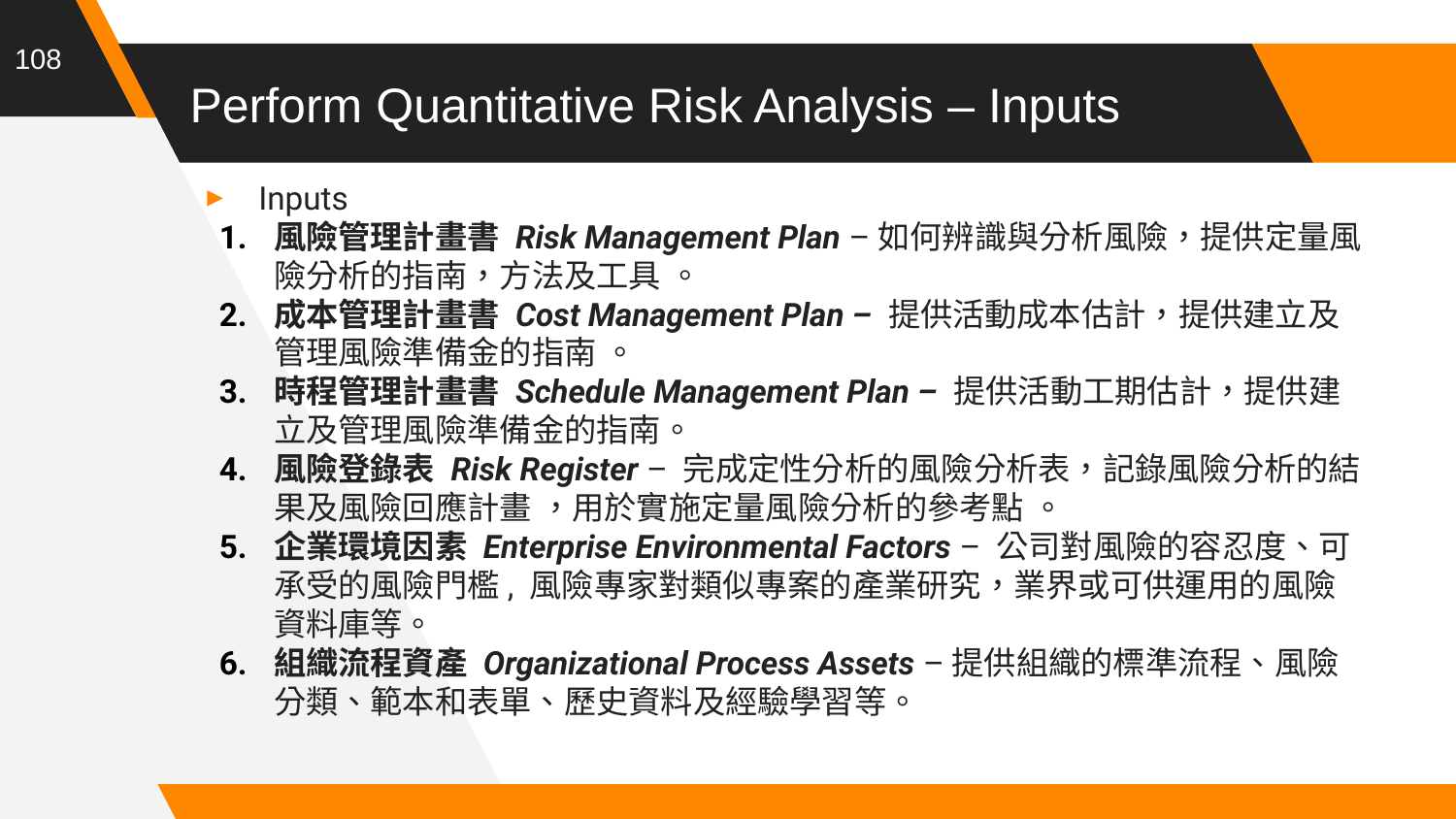

108
# Perform Quantitative Risk Analysis – Inputs
Inputs
風險管理計畫書 Risk Management Plan –如何辨識與分析風險，提供定量風險分析的指南，方法及工具 。
成本管理計畫書 Cost Management Plan – 提供活動成本估計，提供建立及管理風險準備金的指南 。
時程管理計畫書 Schedule Management Plan – 提供活動工期估計，提供建立及管理風險準備金的指南。
風險登錄表 Risk Register – 完成定性分析的風險分析表，記錄風險分析的結果及風險回應計畫 ，用於實施定量風險分析的參考點 。
企業環境因素 Enterprise Environmental Factors – 公司對風險的容忍度、可承受的風險門檻, 風險專家對類似專案的產業研究，業界或可供運用的風險資料庫等。
組織流程資產 Organizational Process Assets –提供組織的標準流程、風險分類、範本和表單、歷史資料及經驗學習等。